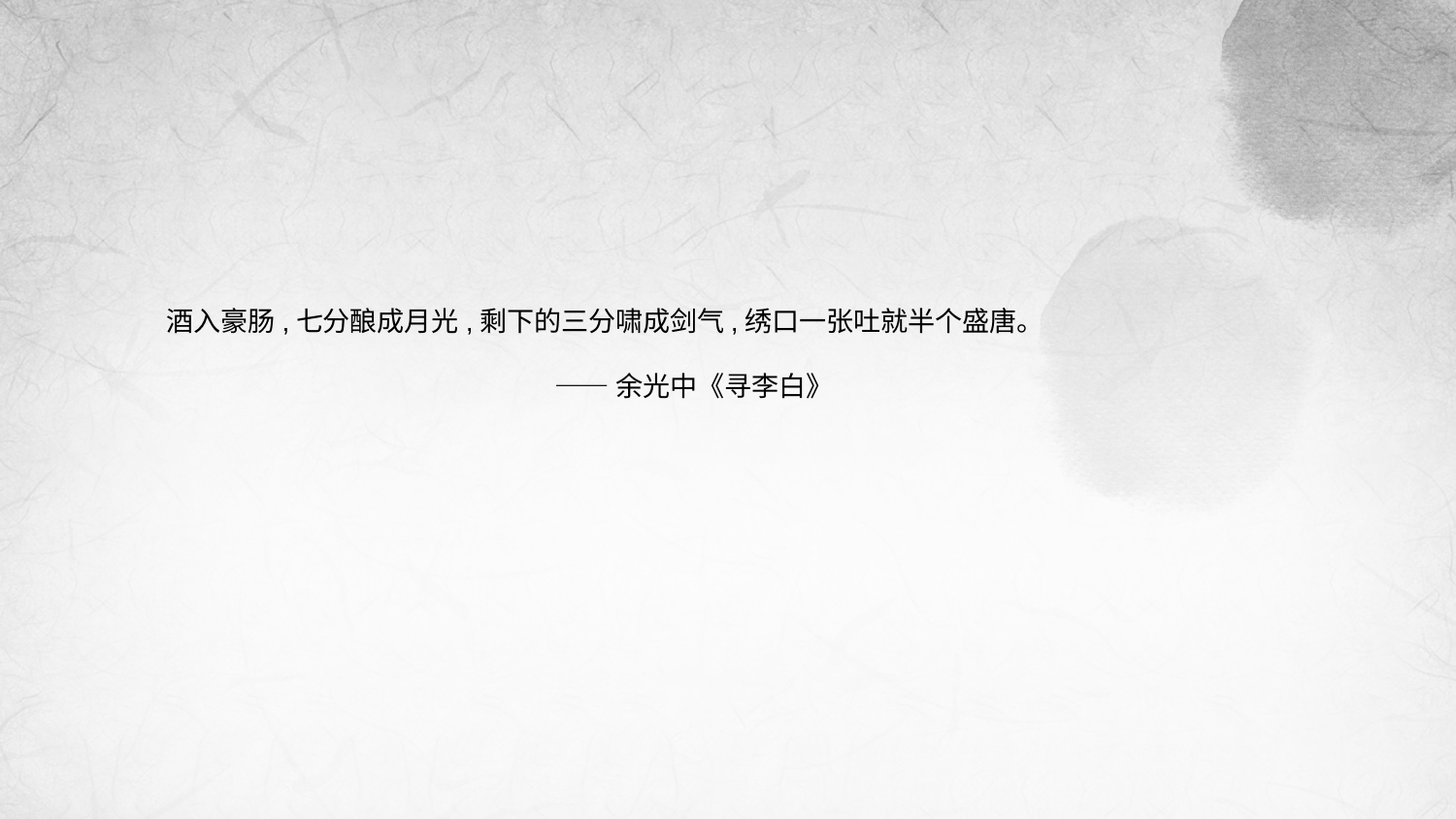

酒入豪肠,七分酿成月光,剩下的三分啸成剑气,绣口一张吐就半个盛唐。

                                                                ——余光中《寻李白》